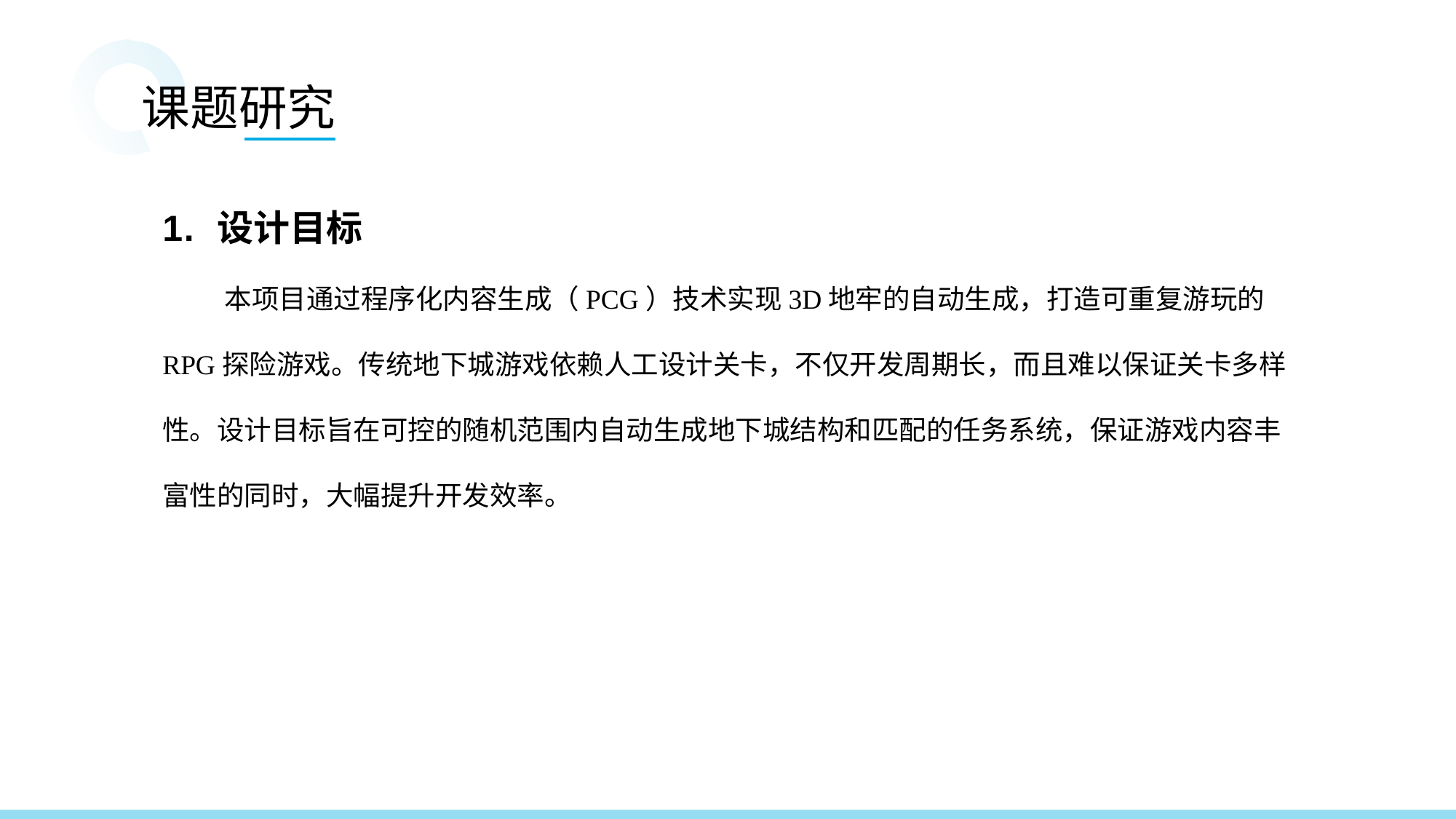

课题研究
设计目标
         本项目通过程序化内容生成（PCG）技术实现3D地牢的自动生成，打造可重复游玩的RPG探险游戏。传统地下城游戏依赖人工设计关卡，不仅开发周期长，而且难以保证关卡多样性。设计目标旨在可控的随机范围内自动生成地下城结构和匹配的任务系统，保证游戏内容丰富性的同时，大幅提升开发效率。